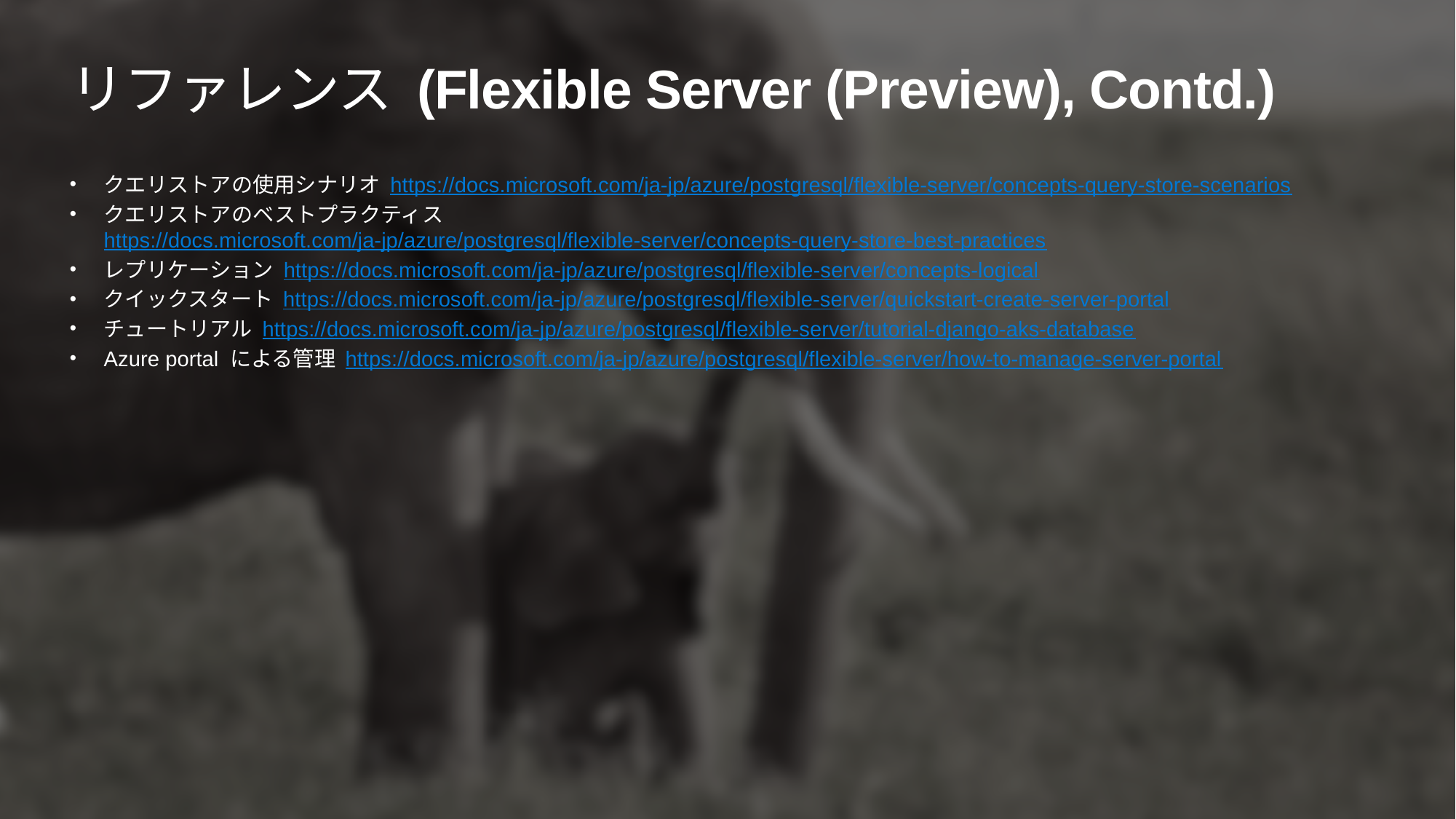

# リファレンス (Flexible Server (Preview), Contd.)
クエリストアの使用シナリオ https://docs.microsoft.com/ja-jp/azure/postgresql/flexible-server/concepts-query-store-scenarios
クエリストアのベストプラクティス https://docs.microsoft.com/ja-jp/azure/postgresql/flexible-server/concepts-query-store-best-practices
レプリケーション https://docs.microsoft.com/ja-jp/azure/postgresql/flexible-server/concepts-logical
クイックスタート https://docs.microsoft.com/ja-jp/azure/postgresql/flexible-server/quickstart-create-server-portal
チュートリアル https://docs.microsoft.com/ja-jp/azure/postgresql/flexible-server/tutorial-django-aks-database
Azure portal による管理 https://docs.microsoft.com/ja-jp/azure/postgresql/flexible-server/how-to-manage-server-portal